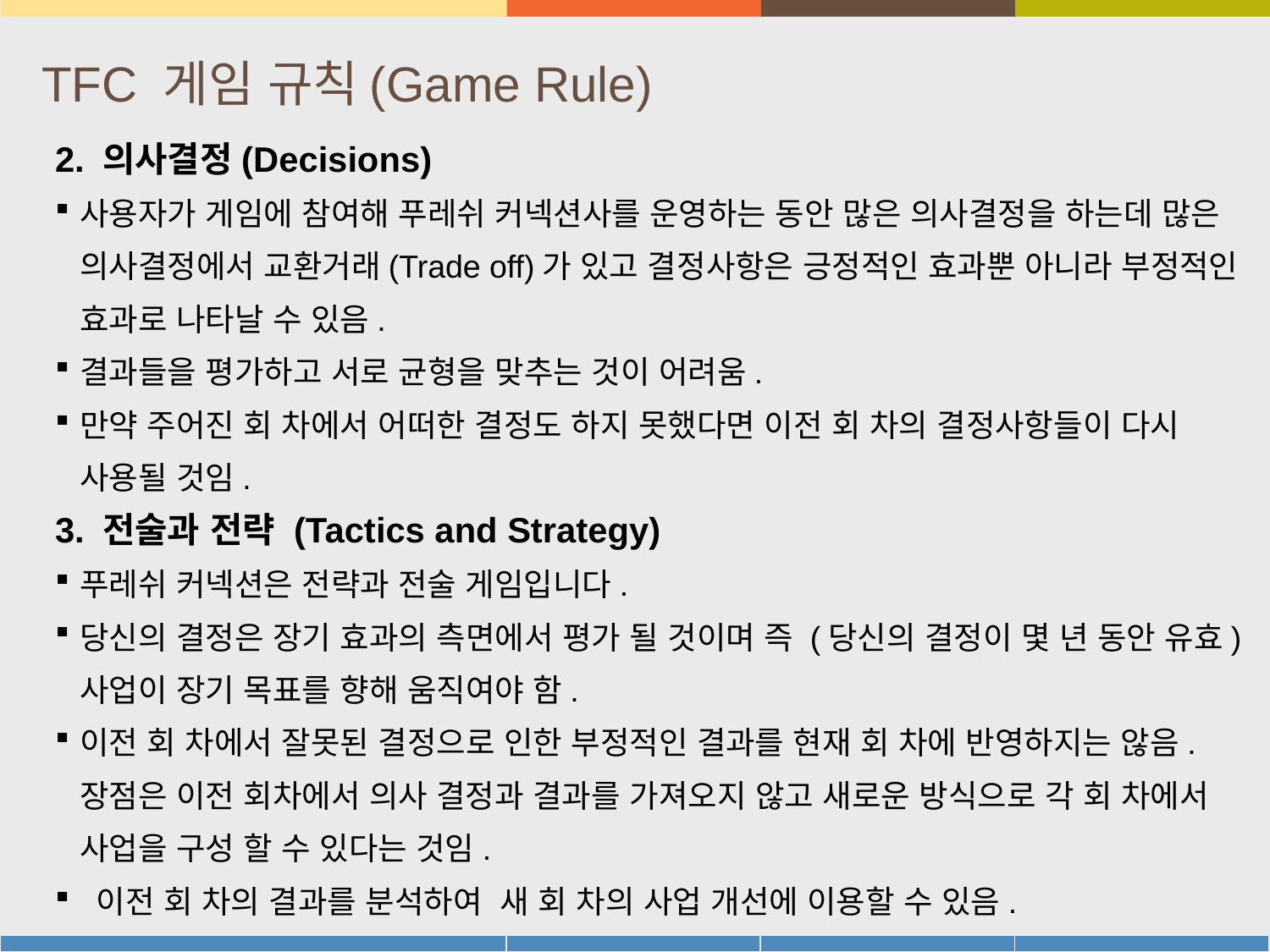

# TFC 게임 규칙(Game Rule)
2. 의사결정(Decisions)
사용자가 게임에 참여해 푸레쉬 커넥션사를 운영하는 동안 많은 의사결정을 하는데 많은 의사결정에서 교환거래(Trade off)가 있고 결정사항은 긍정적인 효과뿐 아니라 부정적인 효과로 나타날 수 있음.
결과들을 평가하고 서로 균형을 맞추는 것이 어려움.
만약 주어진 회 차에서 어떠한 결정도 하지 못했다면 이전 회 차의 결정사항들이 다시 사용될 것임.
3. 전술과 전략 (Tactics and Strategy)
푸레쉬 커넥션은 전략과 전술 게임입니다.
당신의 결정은 장기 효과의 측면에서 평가 될 것이며 즉 (당신의 결정이 몇 년 동안 유효) 사업이 장기 목표를 향해 움직여야 함.
이전 회 차에서 잘못된 결정으로 인한 부정적인 결과를 현재 회 차에 반영하지는 않음. 장점은 이전 회차에서 의사 결정과 결과를 가져오지 않고 새로운 방식으로 각 회 차에서 사업을 구성 할 수 있다는 것임.
 이전 회 차의 결과를 분석하여  새 회 차의 사업 개선에 이용할 수 있음.
13